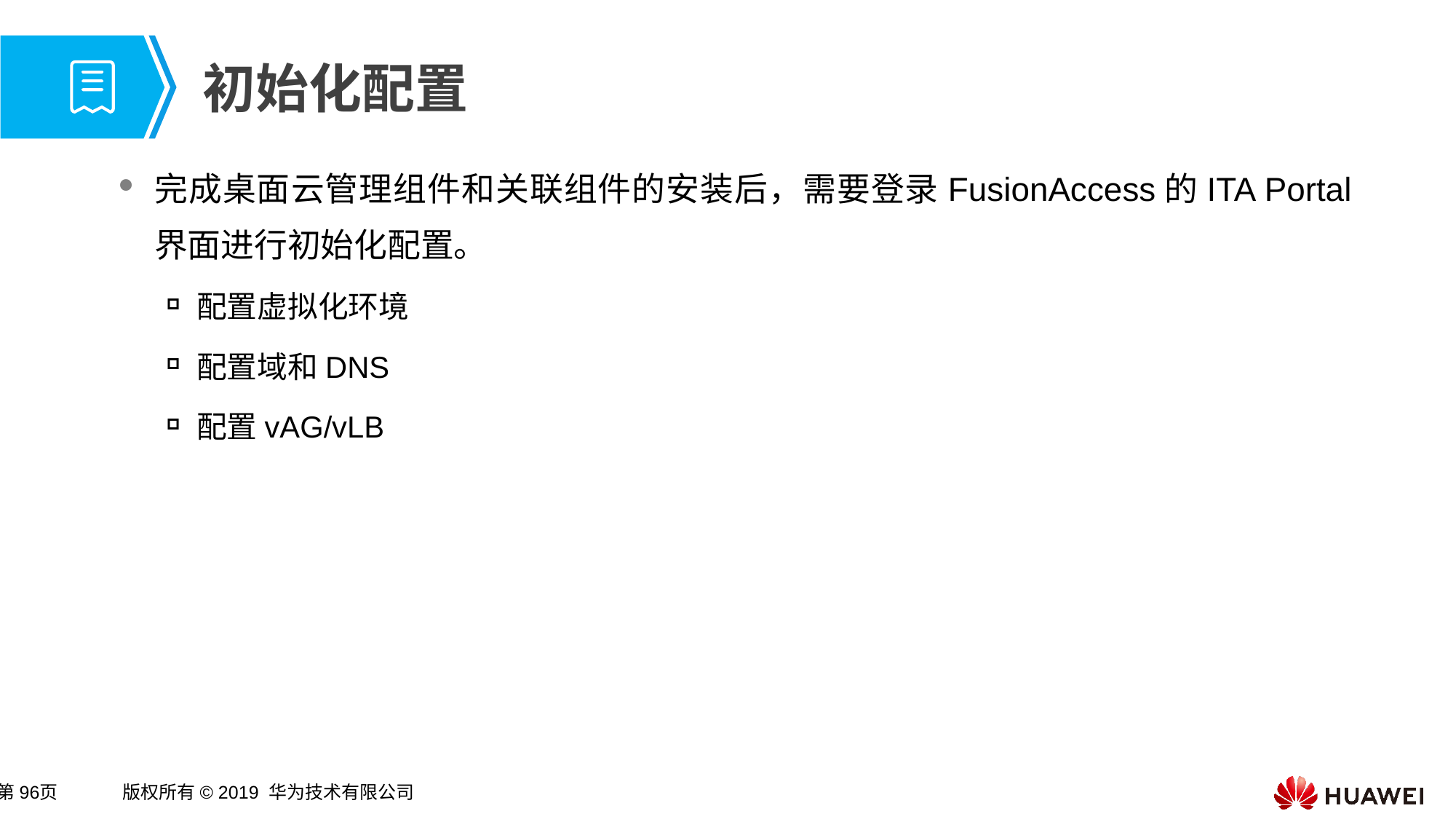

# 初始化配置
完成桌面云管理组件和关联组件的安装后，需要登录FusionAccess的ITA Portal界面进行初始化配置。
配置虚拟化环境
配置域和DNS
配置vAG/vLB